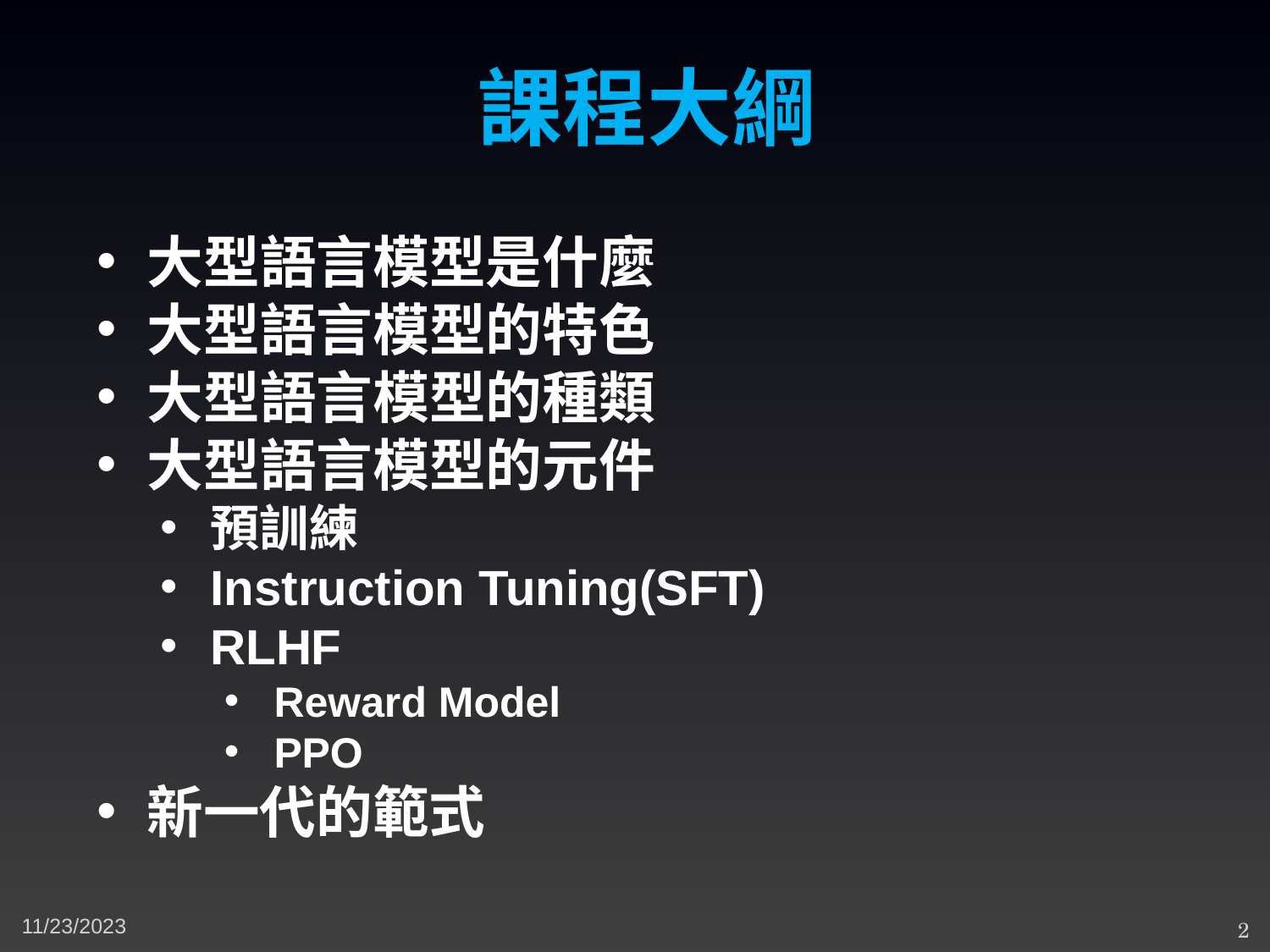

課程大綱
大型語言模型是什麼
大型語言模型的特色
大型語言模型的種類
大型語言模型的元件
預訓練
Instruction Tuning(SFT)
RLHF
Reward Model
PPO
新一代的範式
11/23/2023
2